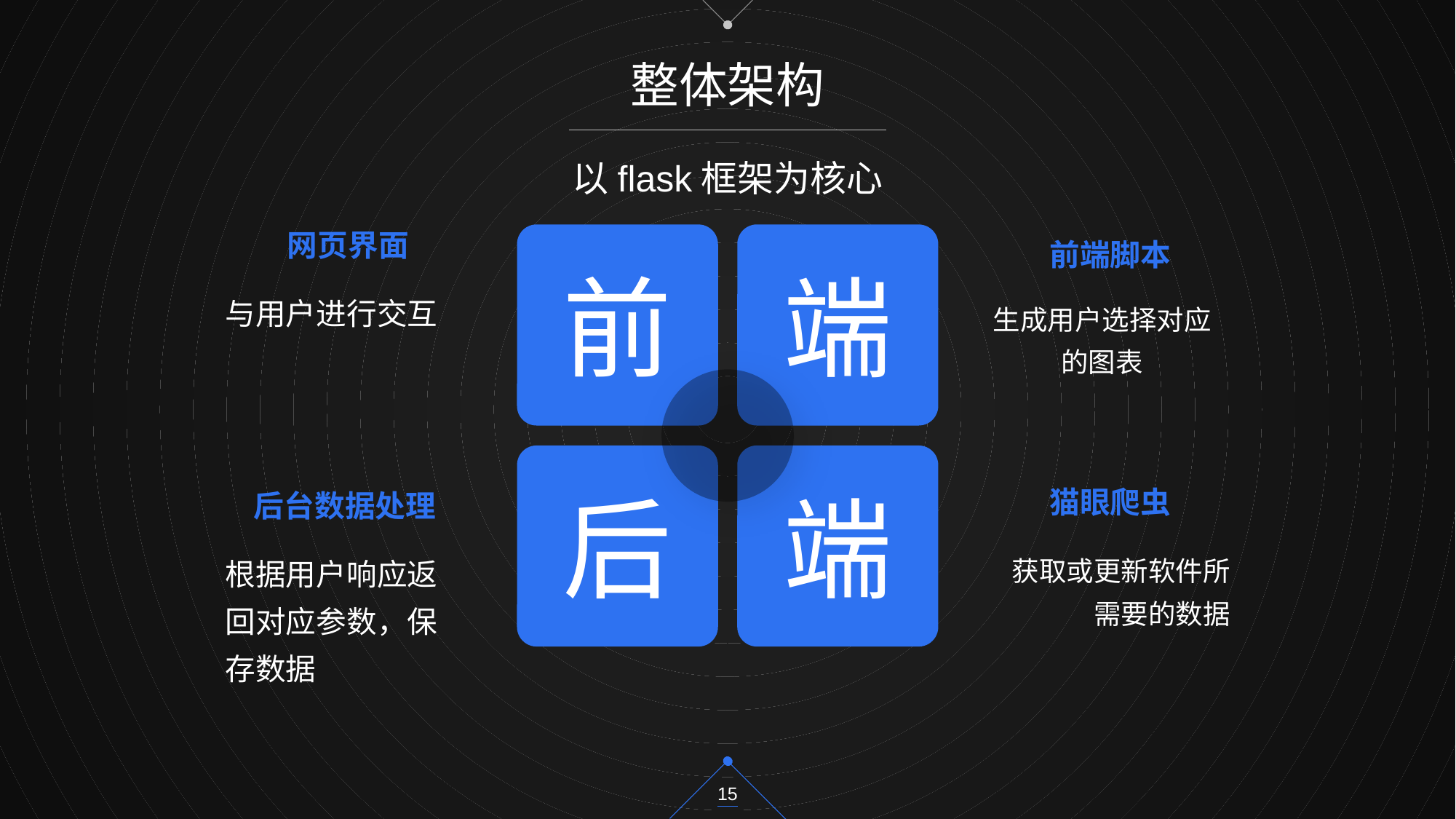

整体架构
以flask框架为核心
网页界面
前
端
前端脚本
与用户进行交互
生成用户选择对应的图表

后
端
猫眼爬虫
后台数据处理
根据用户响应返回对应参数，保存数据
获取或更新软件所需要的数据
15